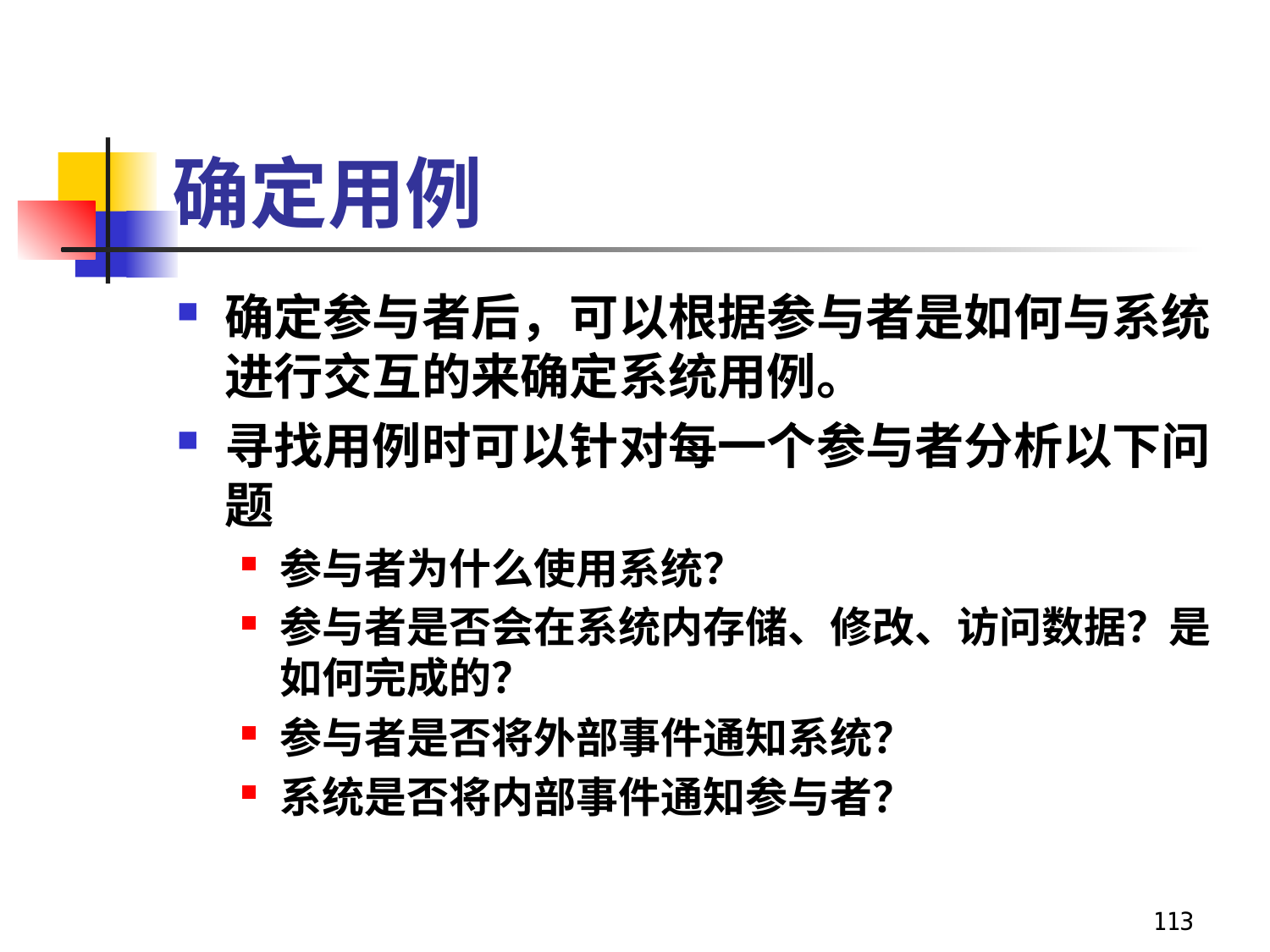

# 确定用例
确定参与者后，可以根据参与者是如何与系统进行交互的来确定系统用例。
寻找用例时可以针对每一个参与者分析以下问题
参与者为什么使用系统？
参与者是否会在系统内存储、修改、访问数据？是如何完成的？
参与者是否将外部事件通知系统？
系统是否将内部事件通知参与者？
113